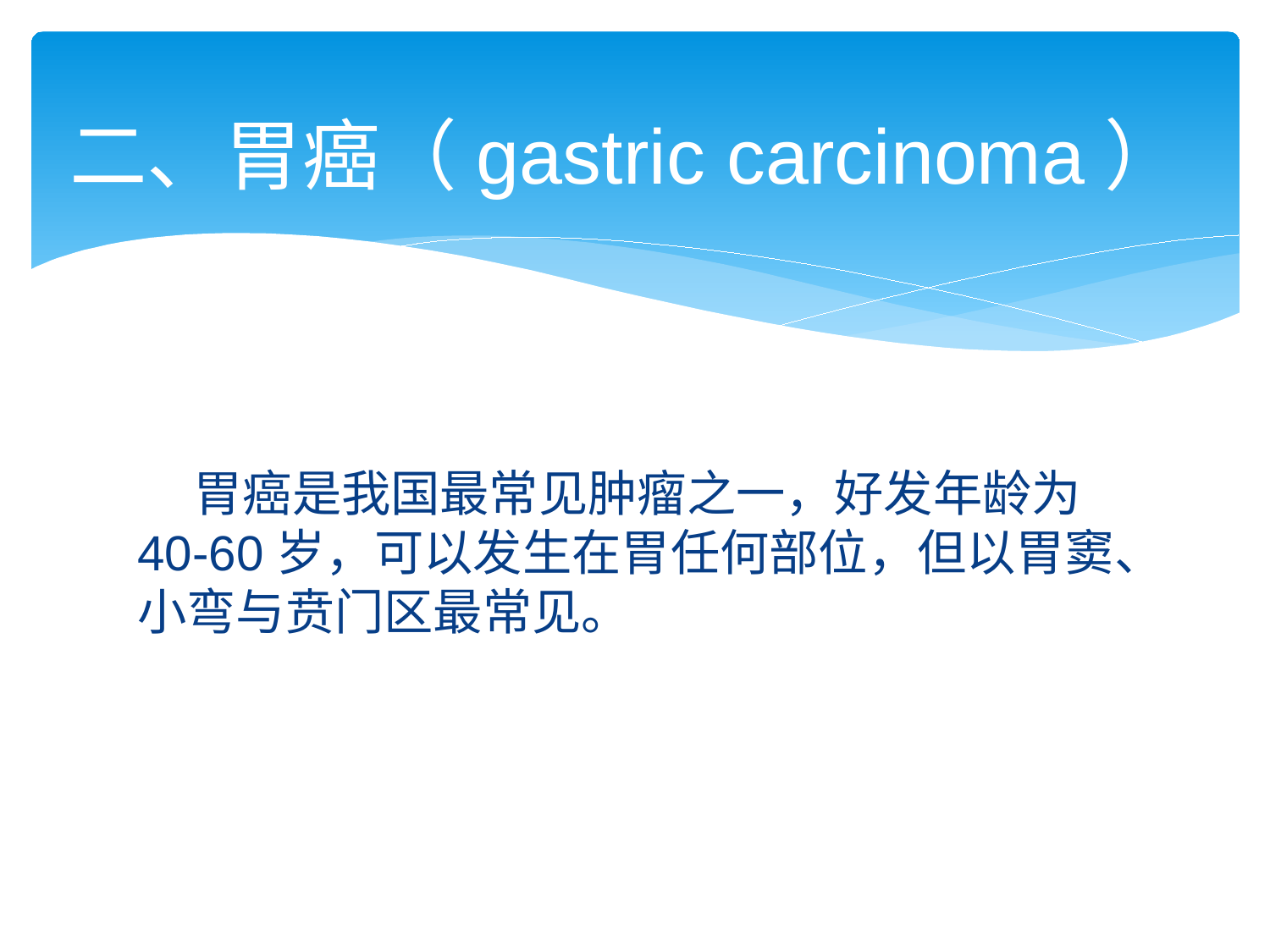

# 二、胃癌（gastric carcinoma）

    胃癌是我国最常见肿瘤之一，好发年龄为40-60岁，可以发生在胃任何部位，但以胃窦、小弯与贲门区最常见。